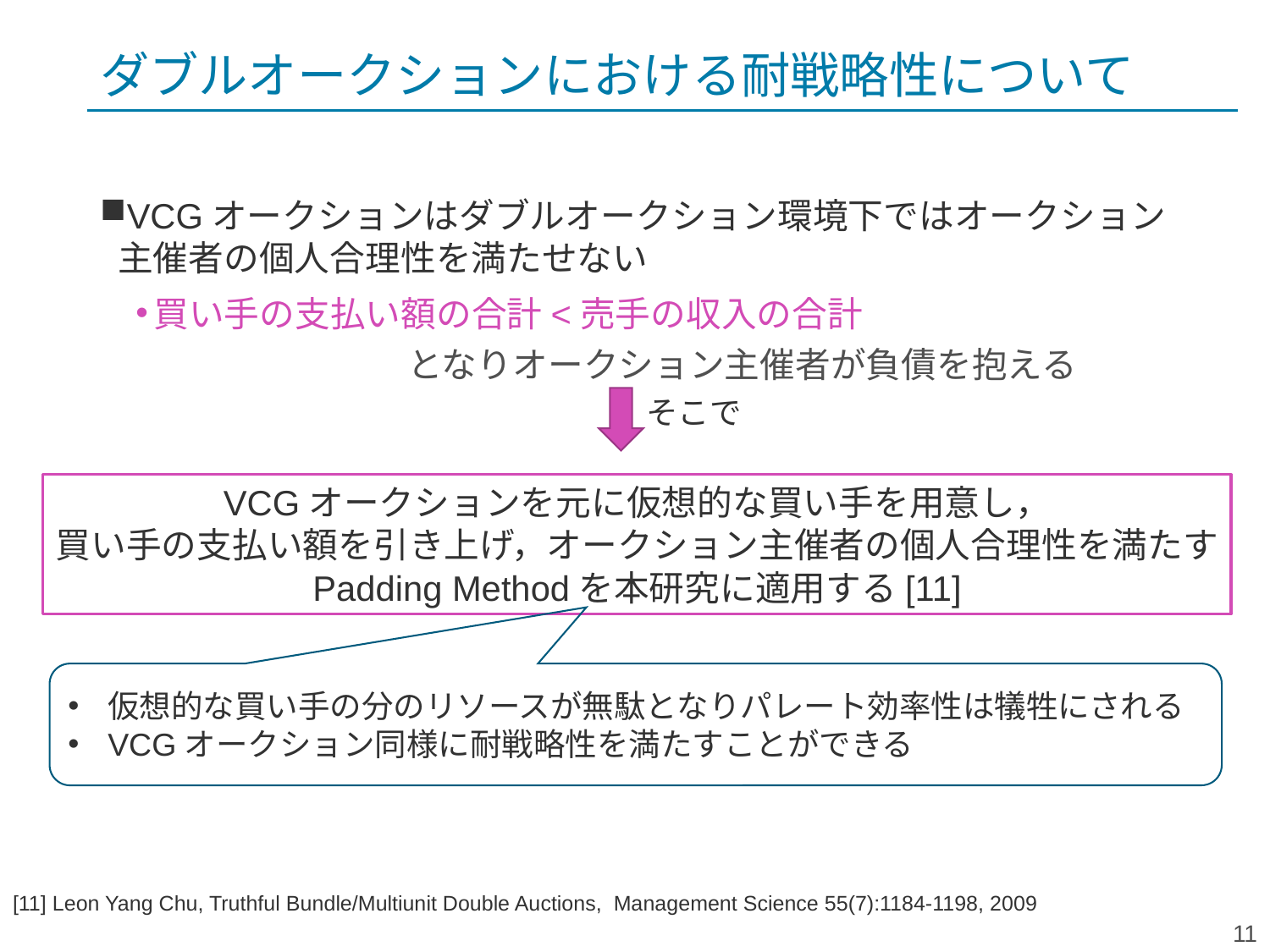

# ダブルオークションにおける耐戦略性について
VCGオークションはダブルオークション環境下ではオークション
主催者の個人合理性を満たせない
買い手の支払い額の合計<売手の収入の合計
		となりオークション主催者が負債を抱える

そこで

VCGオークションを元に仮想的な買い手を用意し，
買い手の支払い額を引き上げ，オークション主催者の個人合理性を満たす
Padding Methodを本研究に適用する[11]
仮想的な買い手の分のリソースが無駄となりパレート効率性は犠牲にされる
VCGオークション同様に耐戦略性を満たすことができる
[11] Leon Yang Chu, Truthful Bundle/Multiunit Double Auctions,  Management Science 55(7):1184-1198, 2009
11